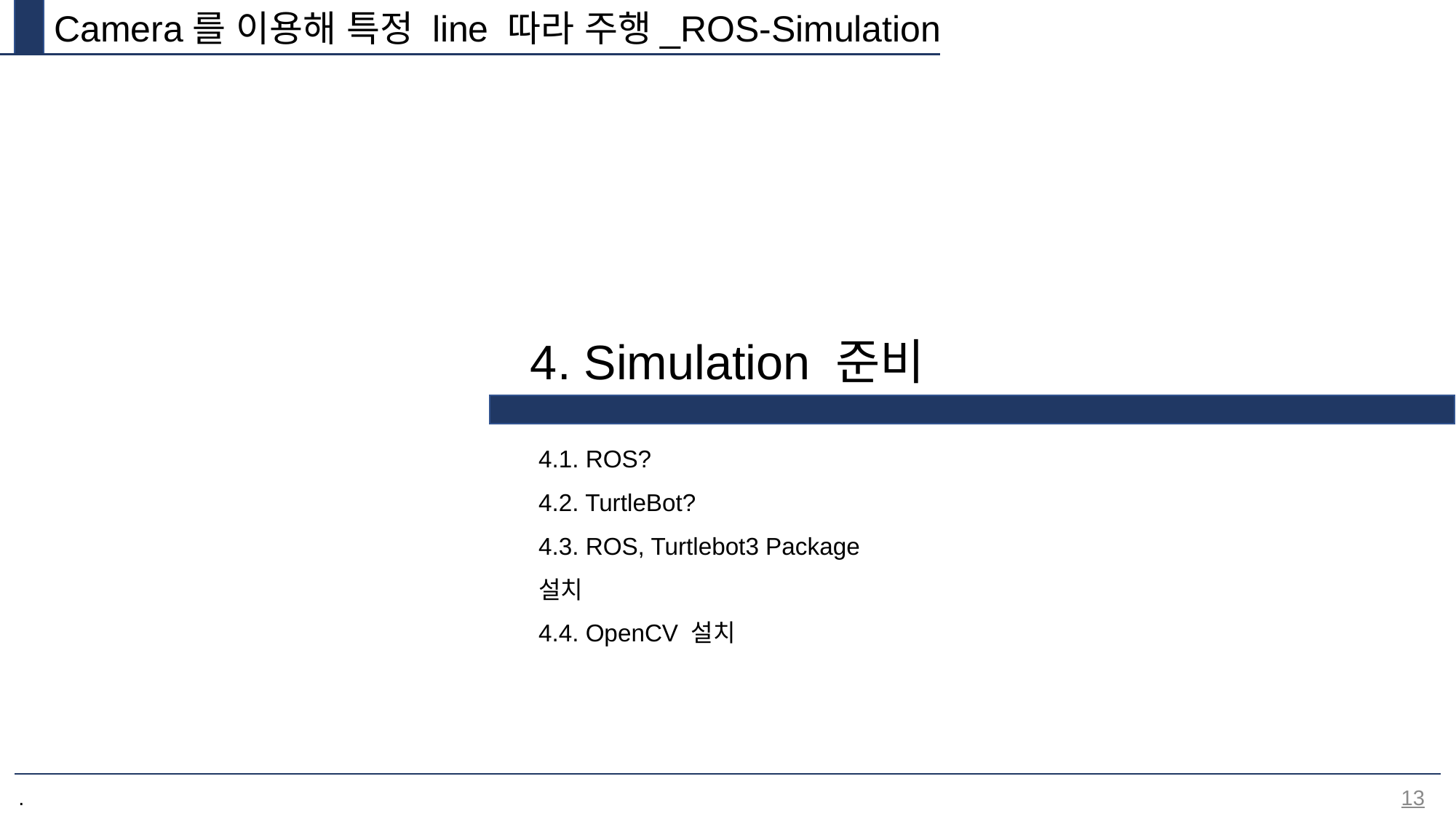

Camera를 이용해 특정 line 따라 주행_ROS-Simulation
4. Simulation 준비

4.1. ROS?
4.2. TurtleBot?
4.3. ROS, Turtlebot3 Package 설치
4.4. OpenCV 설치
13
.